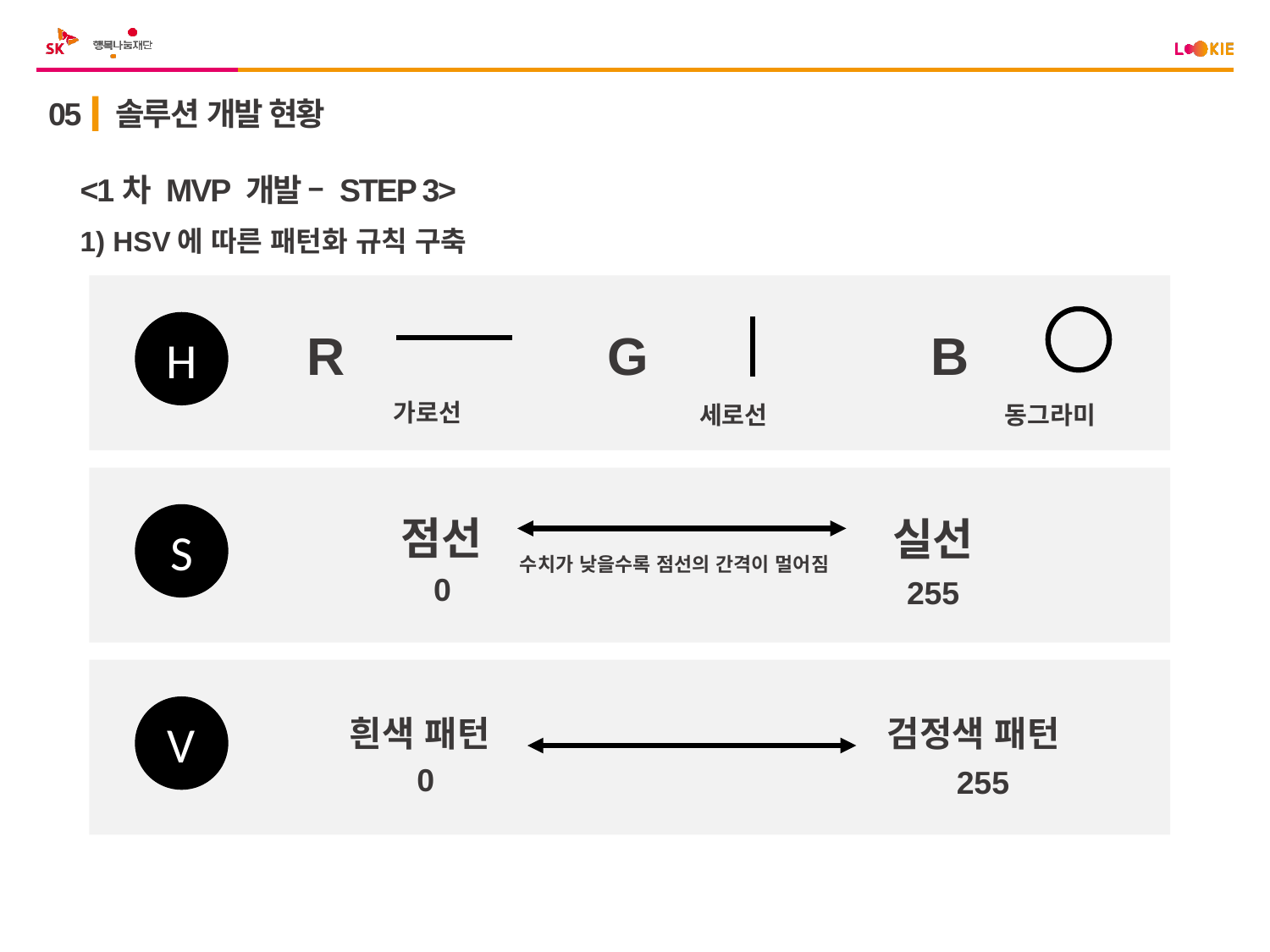

05
솔루션 개발 현황

<1차 MVP 개발 – STEP 3>
1) HSV에 따른 패턴화 규칙 구축

R
G
B
가로선
세로선
동그라미

H

점선
실선
수치가 낮을수록 점선의 간격이 멀어짐
0
255
S

V
흰색 패턴
검정색 패턴
0
255